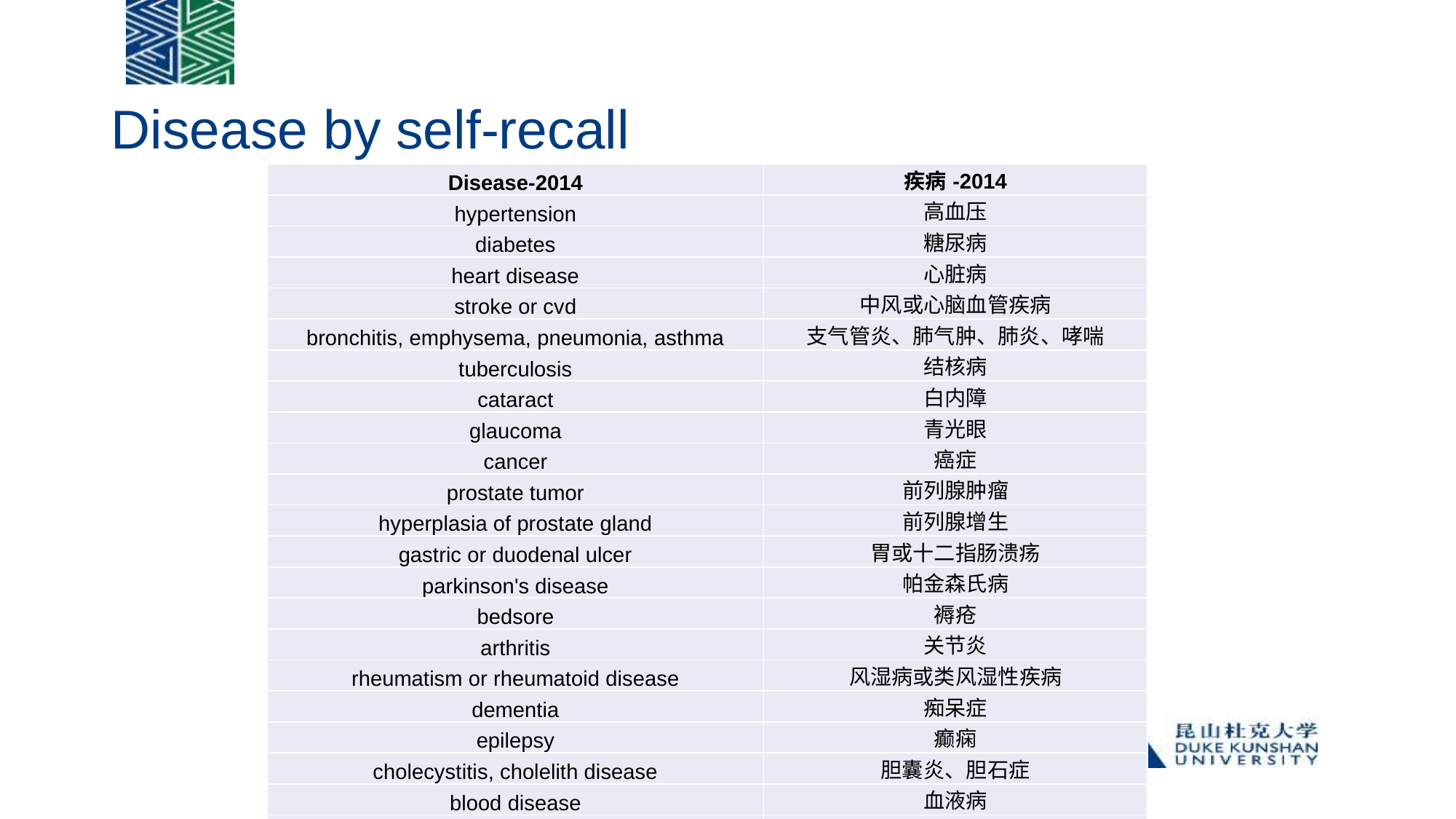

# Disease by self-recall
| Disease-2014 | 疾病-2014 |
| --- | --- |
| hypertension | 高血压 |
| diabetes | 糖尿病 |
| heart disease | 心脏病 |
| stroke or cvd | 中风或心脑血管疾病 |
| bronchitis, emphysema, pneumonia, asthma | 支气管炎、肺气肿、肺炎、哮喘 |
| tuberculosis | 结核病 |
| cataract | 白内障 |
| glaucoma | 青光眼 |
| cancer | 癌症 |
| prostate tumor | 前列腺肿瘤 |
| hyperplasia of prostate gland | 前列腺增生 |
| gastric or duodenal ulcer | 胃或十二指肠溃疡 |
| parkinson's disease | 帕金森氏病 |
| bedsore | 褥疮 |
| arthritis | 关节炎 |
| rheumatism or rheumatoid disease | 风湿病或类风湿性疾病 |
| dementia | 痴呆症 |
| epilepsy | 癫痫 |
| cholecystitis, cholelith disease | 胆囊炎、胆石症 |
| blood disease | 血液病 |
| chronic nephritis | 慢性肾炎 |
| galactophore disease | 半乳头病 |
| uterine tumor | 子宫肿瘤 |
| hepatitis | 肝炎 |